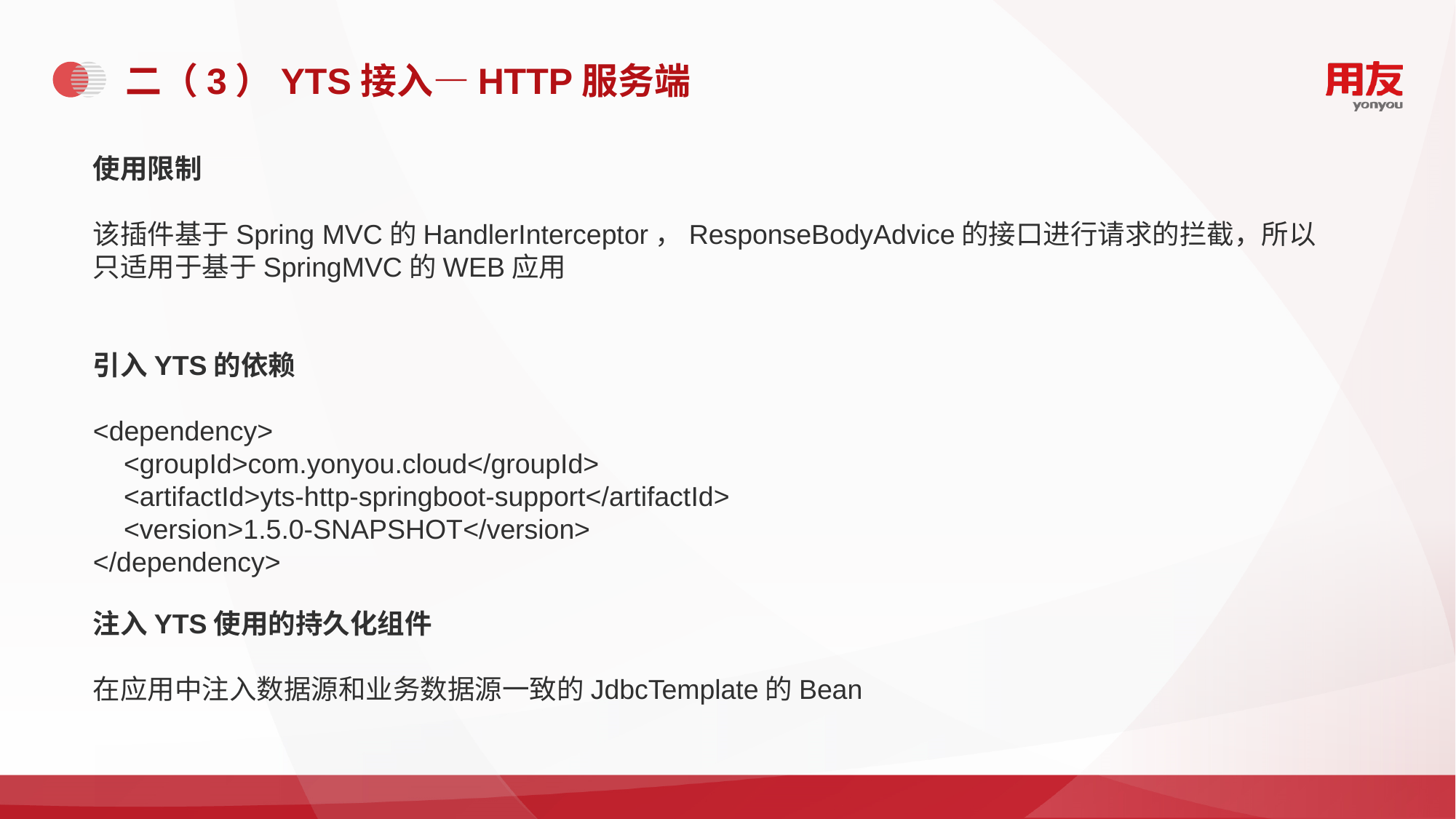

# 二（3）YTS接入—HTTP服务端
使用限制

该插件基于Spring MVC的HandlerInterceptor，ResponseBodyAdvice的接口进行请求的拦截，所以只适用于基于SpringMVC的WEB应用

引入YTS的依赖

<dependency>
    <groupId>com.yonyou.cloud</groupId>
    <artifactId>yts-http-springboot-support</artifactId>
    <version>1.5.0-SNAPSHOT</version>
</dependency>
注入YTS使用的持久化组件

在应用中注入数据源和业务数据源一致的JdbcTemplate的Bean